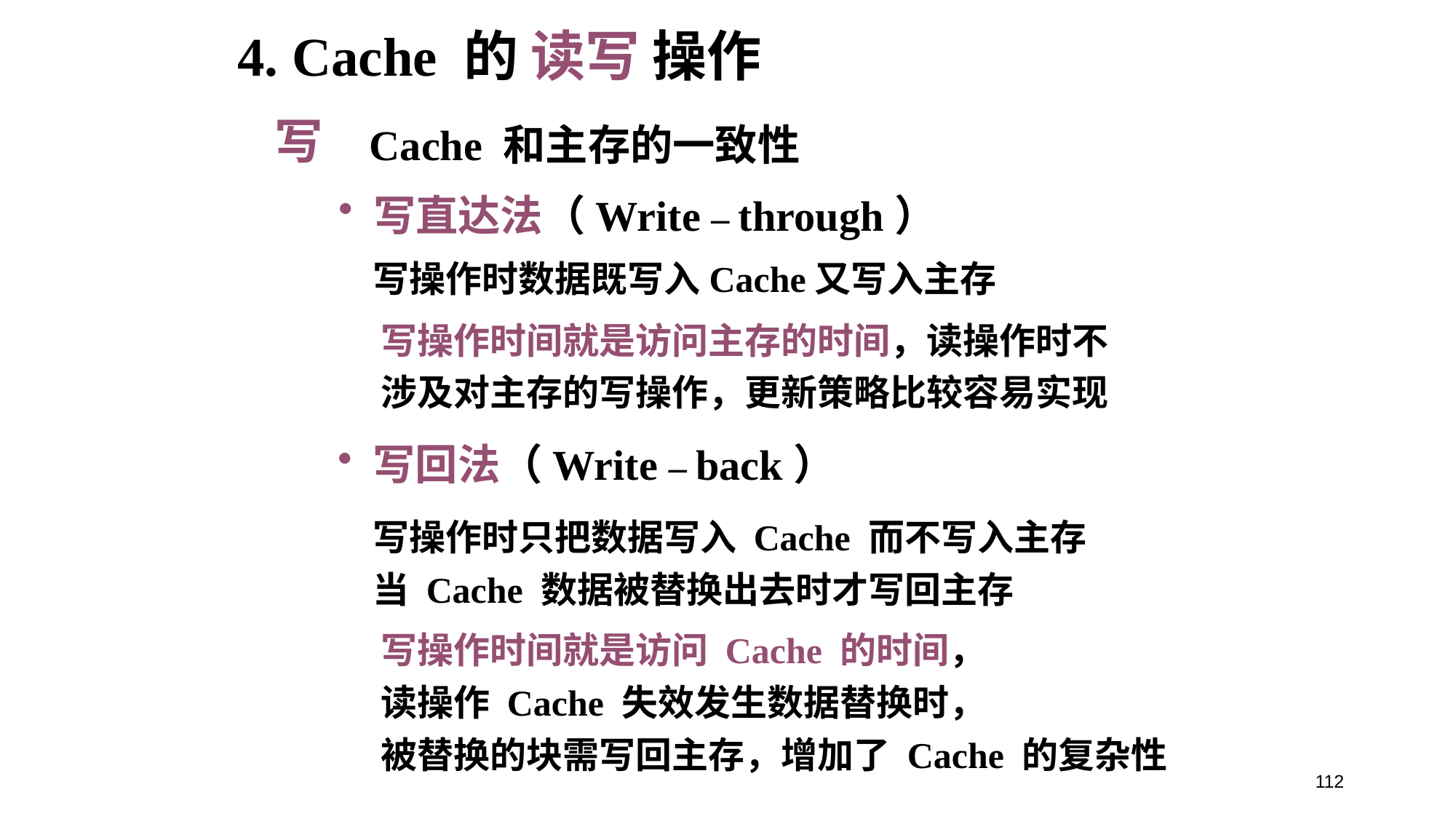

4. Cache 的 读写 操作
写
Cache 和主存的一致性
 写直达法（Write – through）
写操作时数据既写入Cache又写入主存
写操作时间就是访问主存的时间，读操作时不
涉及对主存的写操作，更新策略比较容易实现
 写回法（Write – back）
写操作时只把数据写入 Cache 而不写入主存
当 Cache 数据被替换出去时才写回主存
写操作时间就是访问 Cache 的时间，
读操作 Cache 失效发生数据替换时，
被替换的块需写回主存，增加了 Cache 的复杂性
112